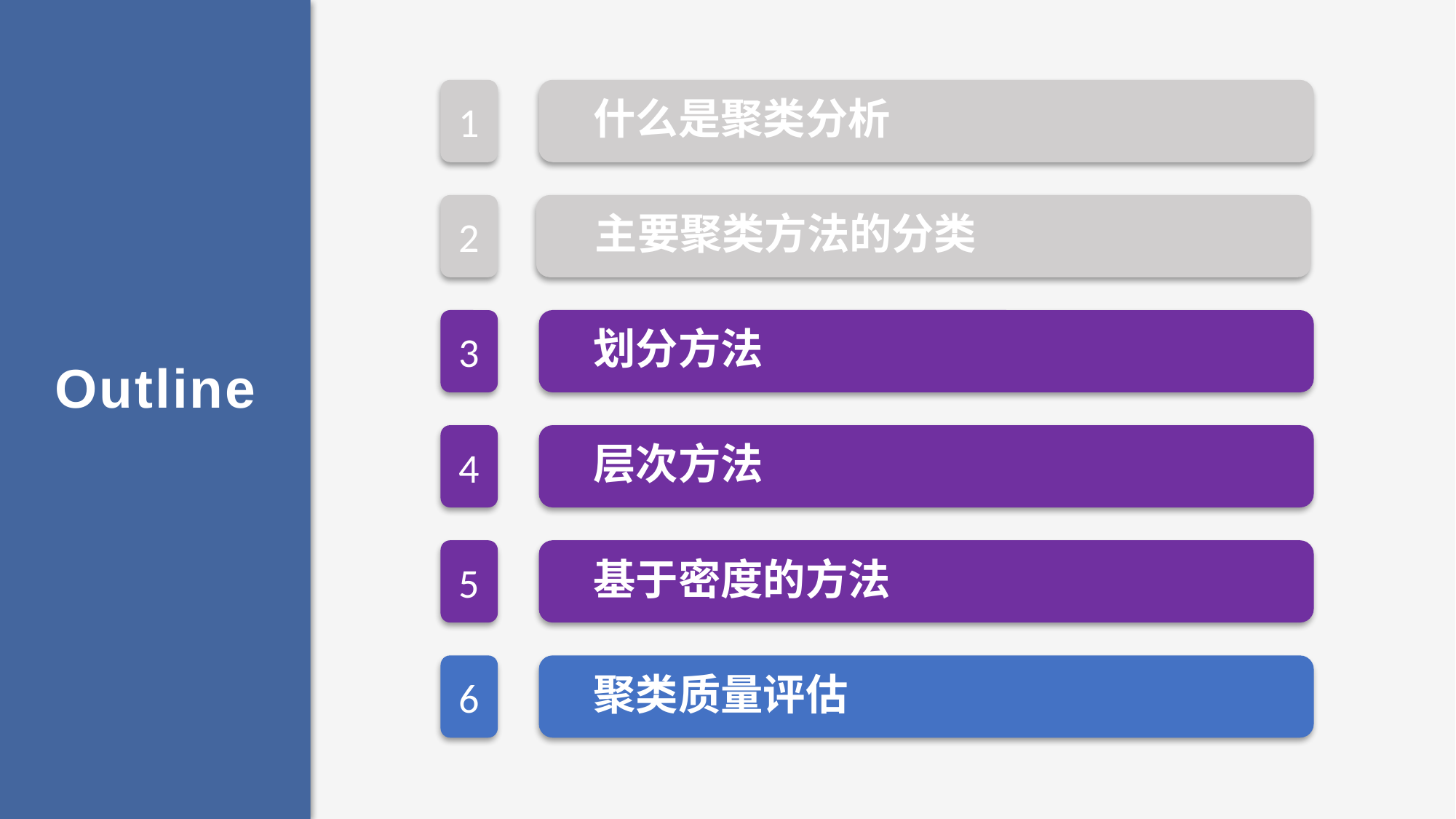

1

什么是聚类分析
2

主要聚类方法的分类
3

划分方法
Outline
4

层次方法
5

基于密度的方法
6

聚类质量评估